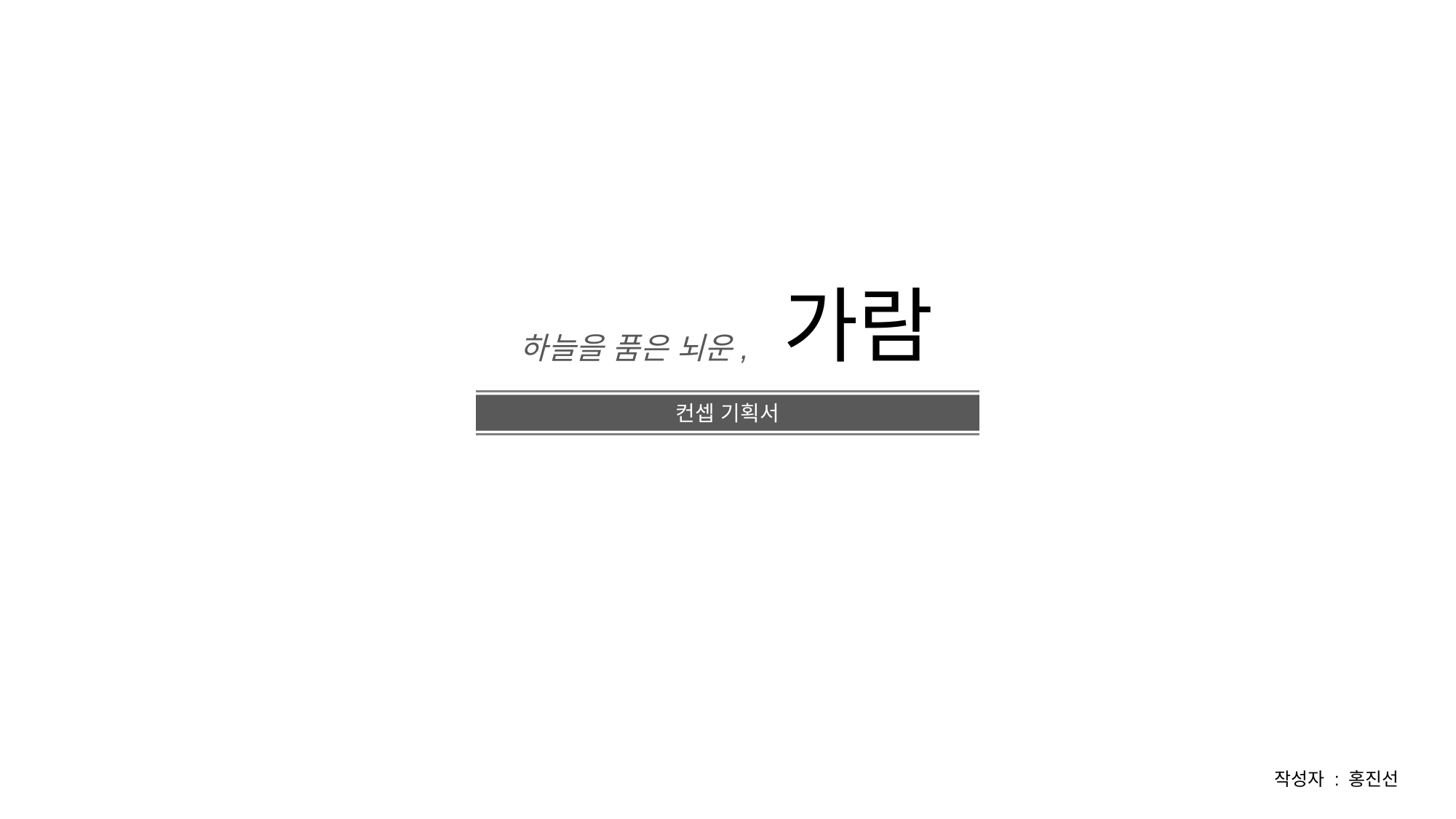

가람
하늘을 품은 뇌운,

컨셉 기획서
작성자 : 홍진선